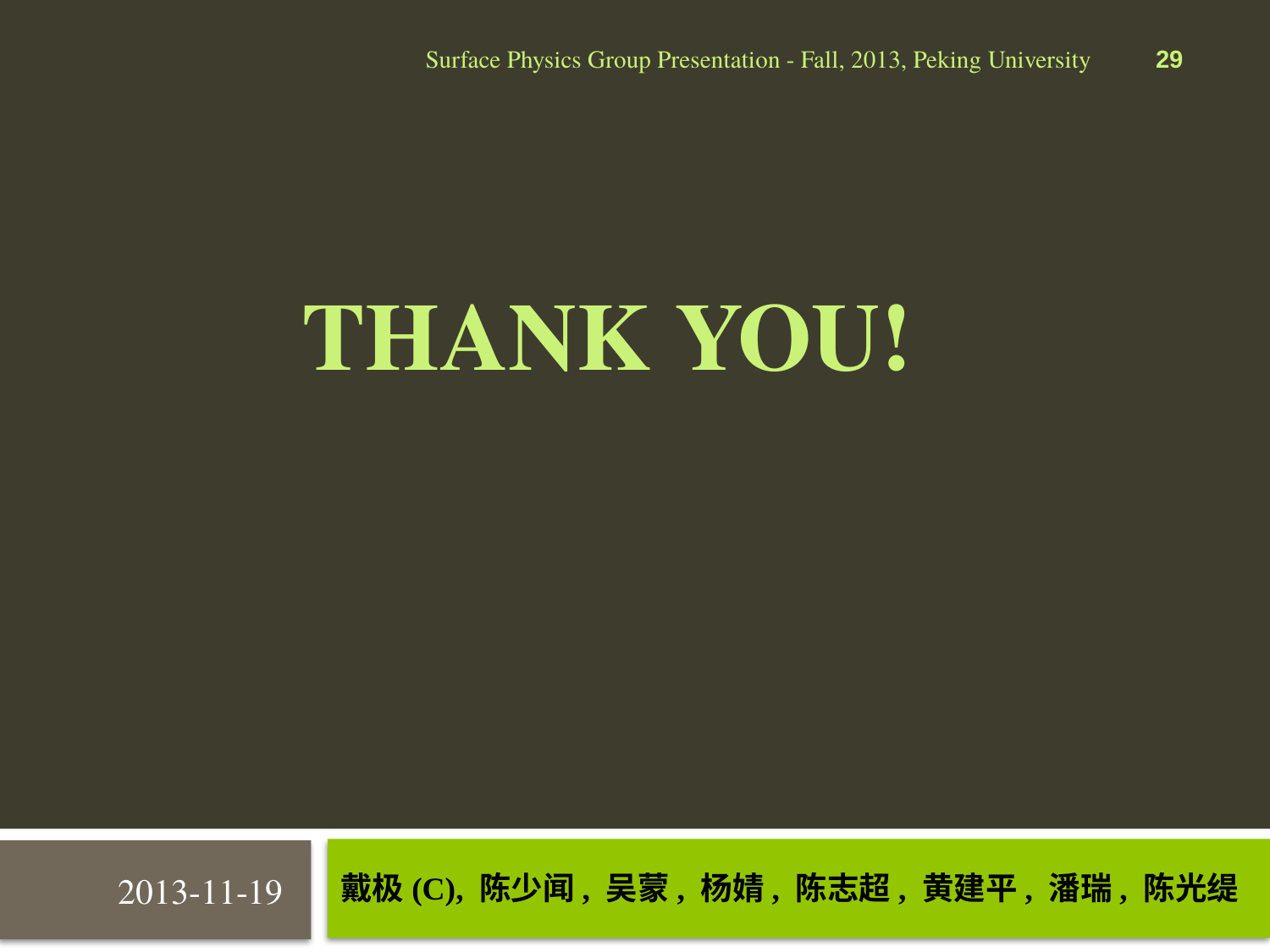

29
Surface Physics Group Presentation - Fall, 2013, Peking University
# Thank you!
戴极(C), 陈少闻, 吴蒙, 杨婧, 陈志超, 黄建平, 潘瑞, 陈光缇
2013-11-19